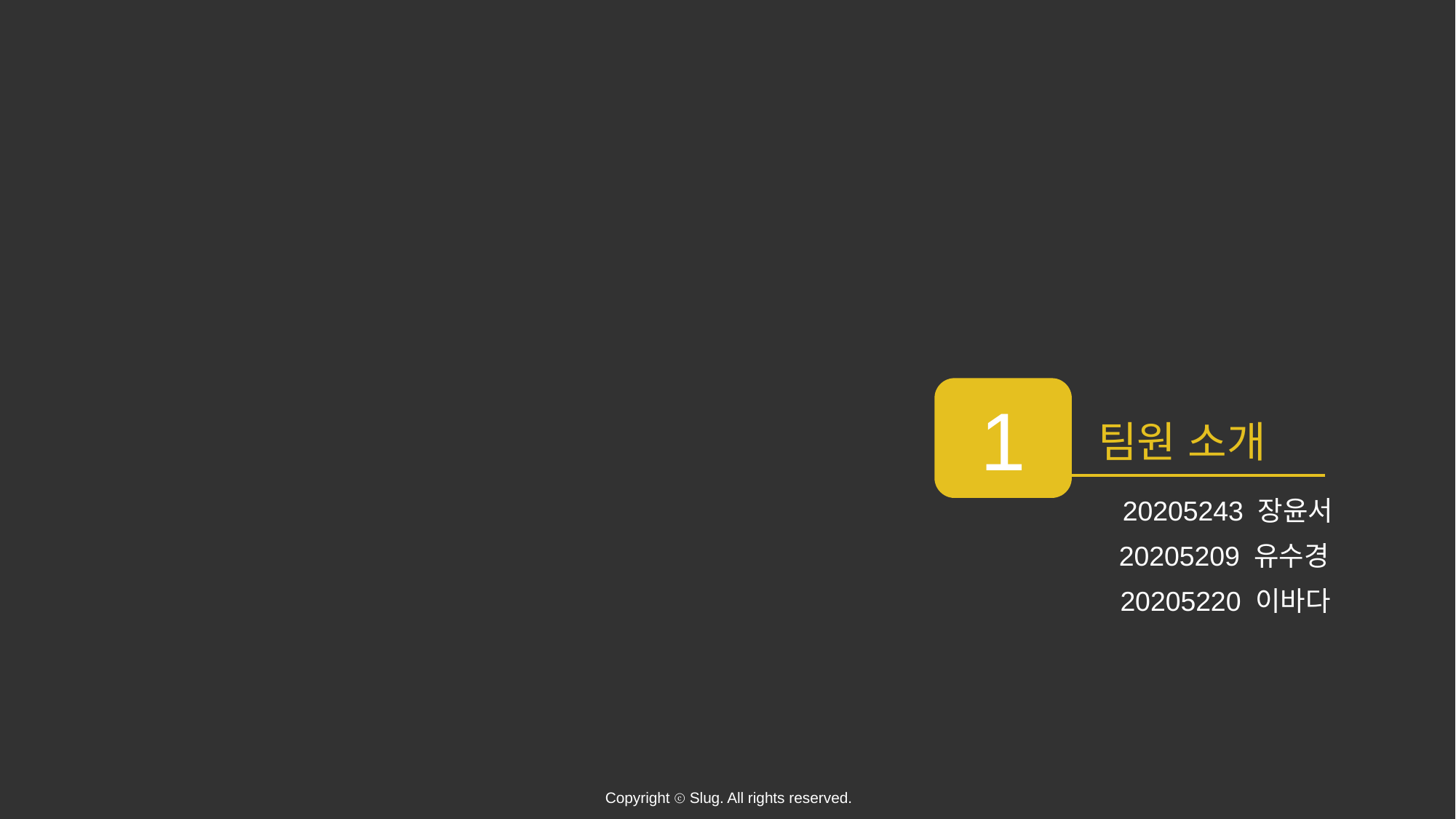

1
팀원 소개
20205243 장윤서
20205209 유수경
20205220 이바다
Copyright ⓒ Slug. All rights reserved.